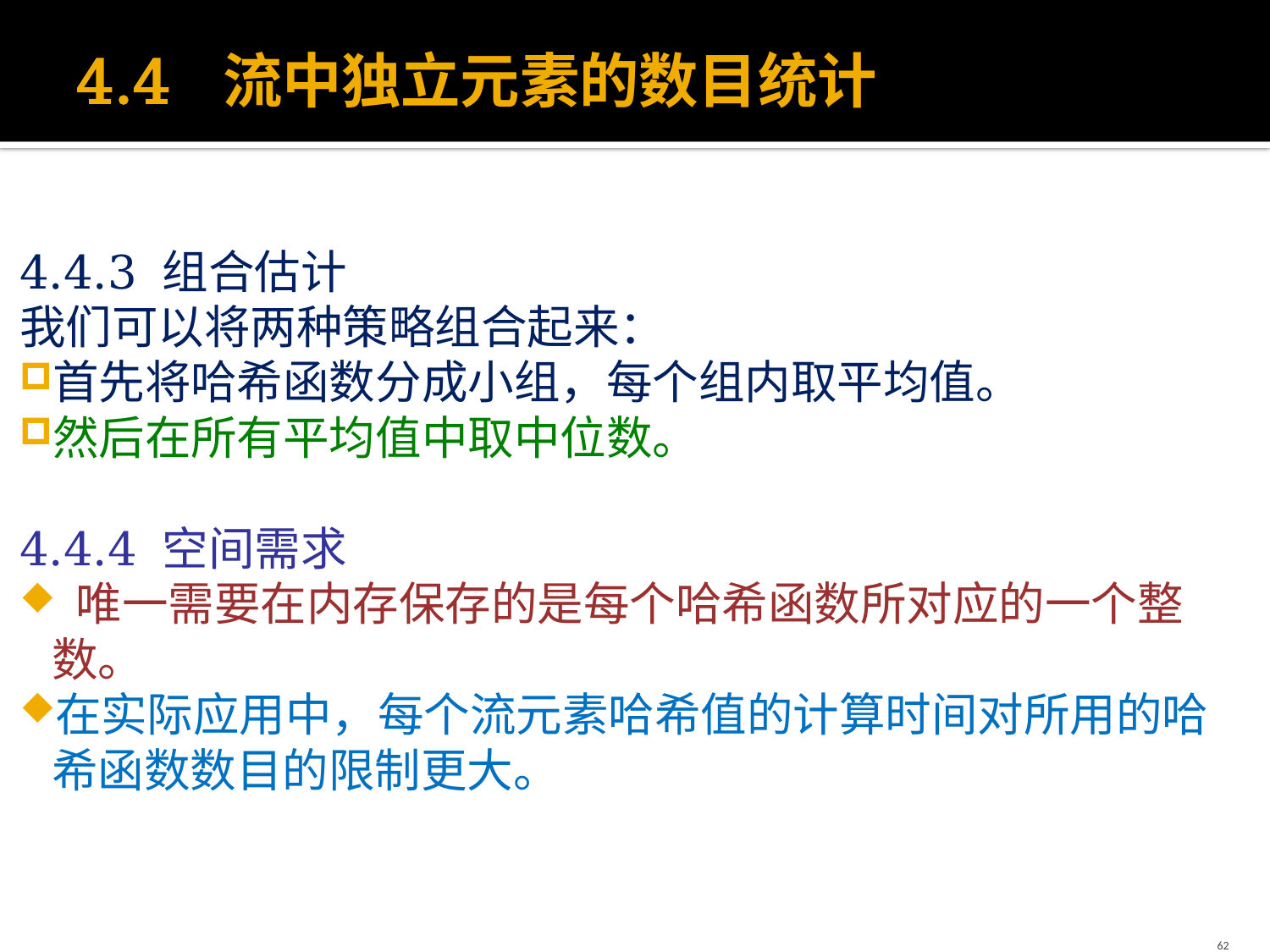

# 4.4  流中独立元素的数目统计
4.4.3 组合估计
我们可以将两种策略组合起来：
首先将哈希函数分成小组，每个组内取平均值。
然后在所有平均值中取中位数。
4.4.4 空间需求
 唯一需要在内存保存的是每个哈希函数所对应的一个整数。
在实际应用中，每个流元素哈希值的计算时间对所用的哈希函数数目的限制更大。

62